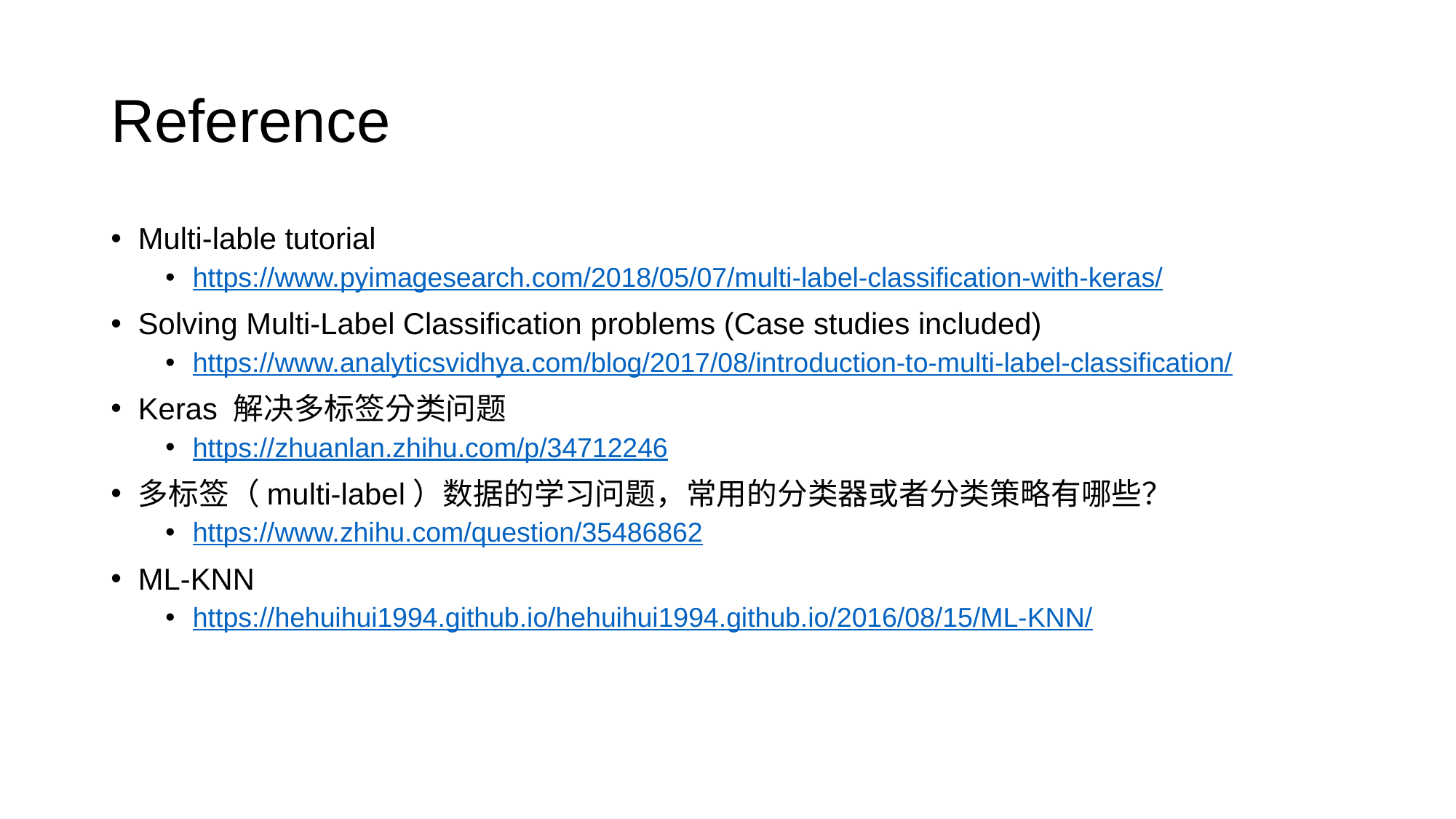

# Reference
Multi-lable tutorial
https://www.pyimagesearch.com/2018/05/07/multi-label-classification-with-keras/
Solving Multi-Label Classification problems (Case studies included)
https://www.analyticsvidhya.com/blog/2017/08/introduction-to-multi-label-classification/
Keras 解决多标签分类问题
https://zhuanlan.zhihu.com/p/34712246
多标签（multi-label）数据的学习问题，常用的分类器或者分类策略有哪些？
https://www.zhihu.com/question/35486862
ML-KNN
https://hehuihui1994.github.io/hehuihui1994.github.io/2016/08/15/ML-KNN/